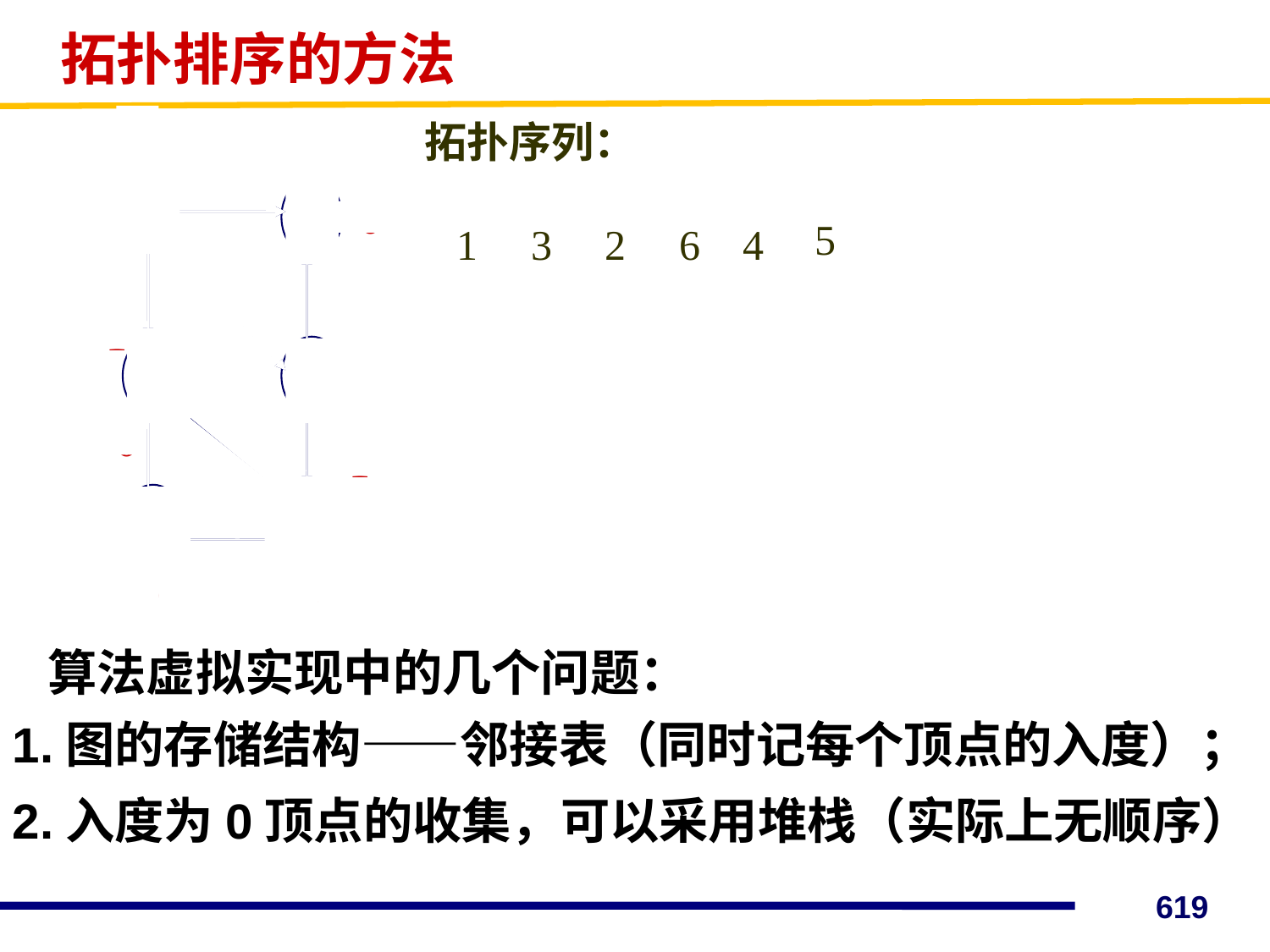

拓扑排序的方法

拓扑序列：
0
1
2

1
2
0

5

1
3
2
6
4

1
0

4
3

2
1

0

1

6
5
0
2

0
3

算法虚拟实现中的几个问题：
1.图的存储结构——邻接表（同时记每个顶点的入度）；
2.入度为0顶点的收集，可以采用堆栈（实际上无顺序）
619